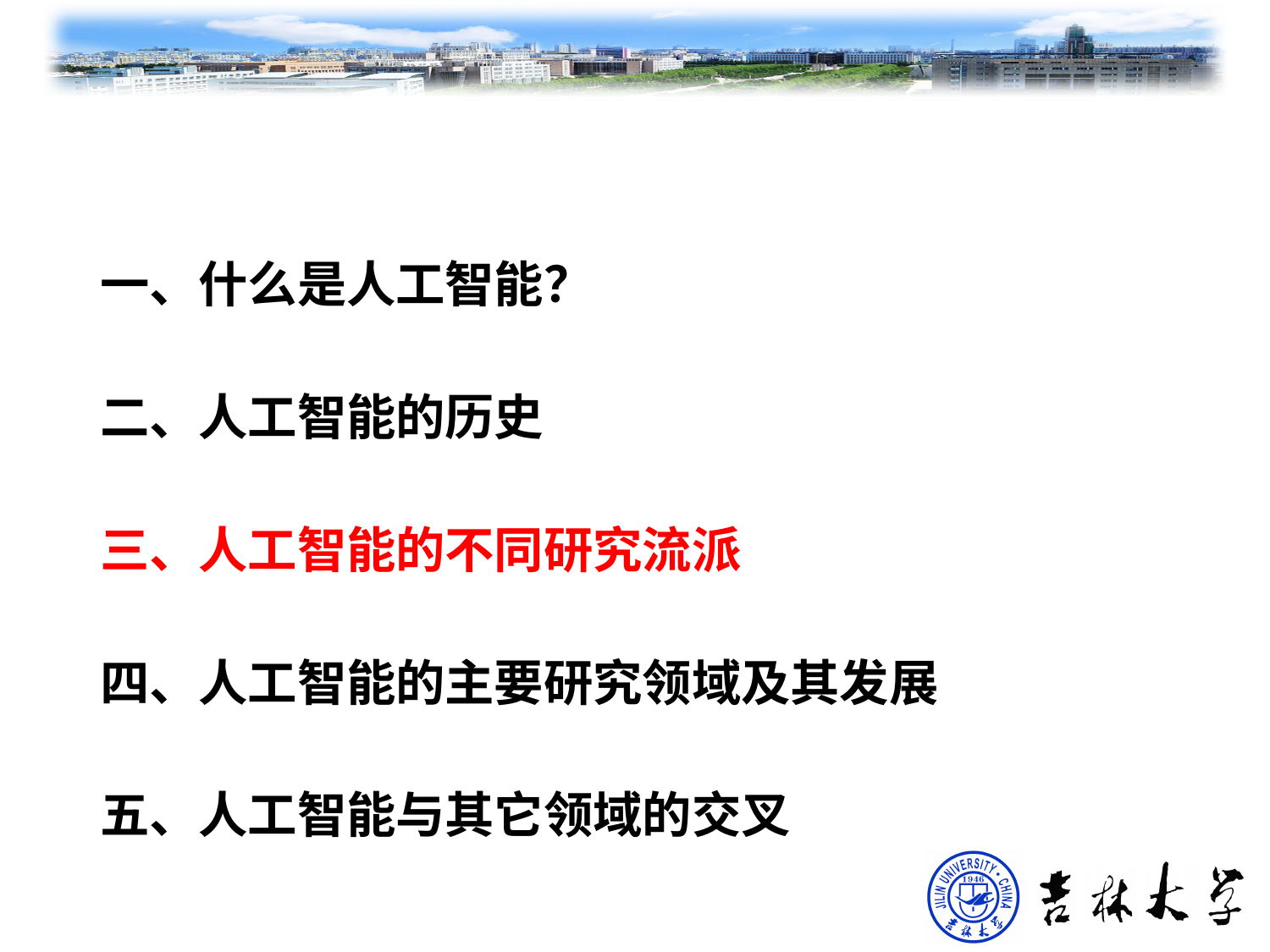

一、什么是人工智能？

二、人工智能的历史

三、人工智能的不同研究流派

四、人工智能的主要研究领域及其发展

五、人工智能与其它领域的交叉